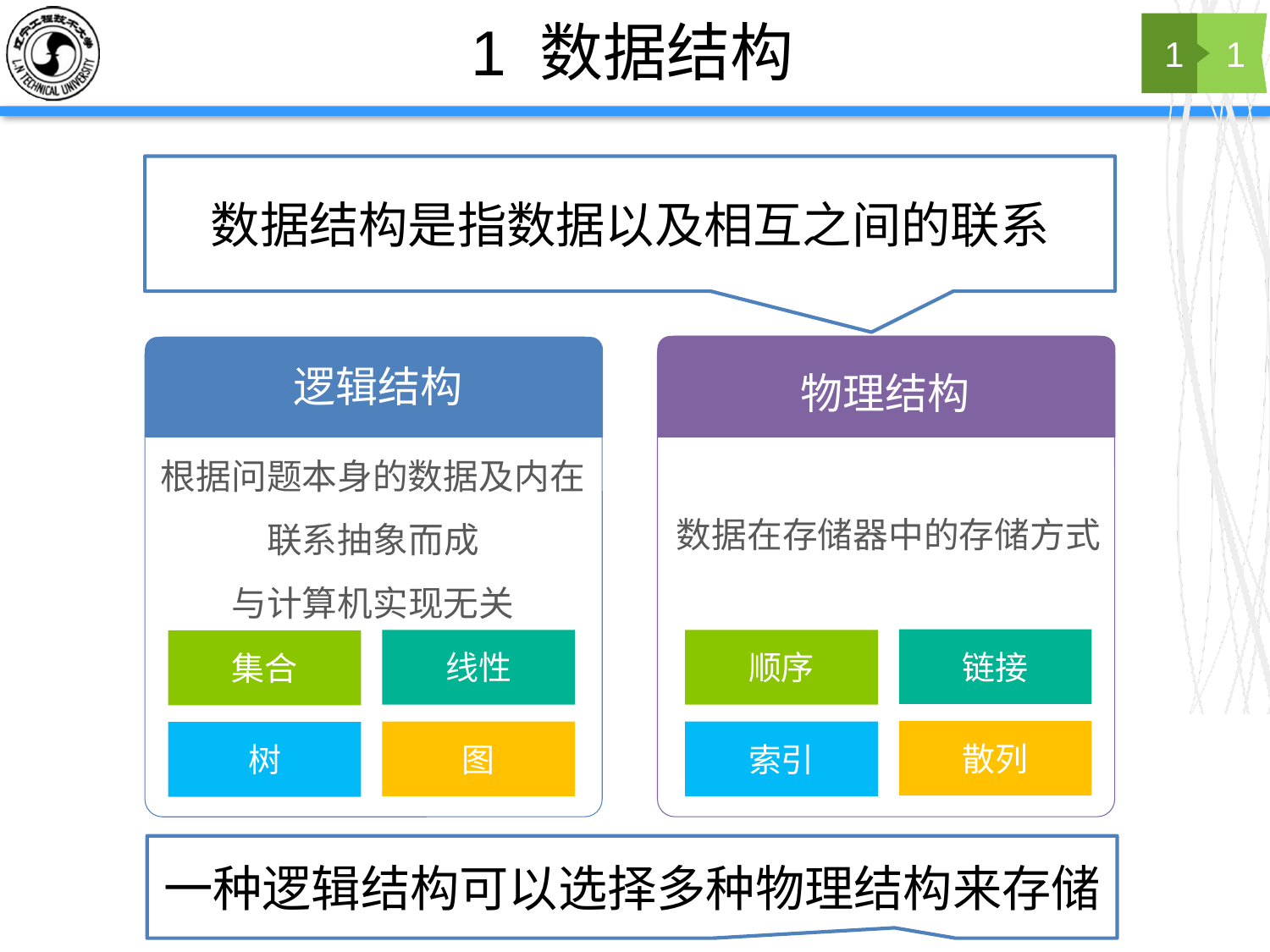

# 1 数据结构
1
1
数据结构是指数据以及相互之间的联系

逻辑结构
物理结构
根据问题本身的数据及内在联系抽象而成
与计算机实现无关
数据在存储器中的存储方式
链接
线性
顺序
集合
散列
图
索引
树
一种逻辑结构可以选择多种物理结构来存储